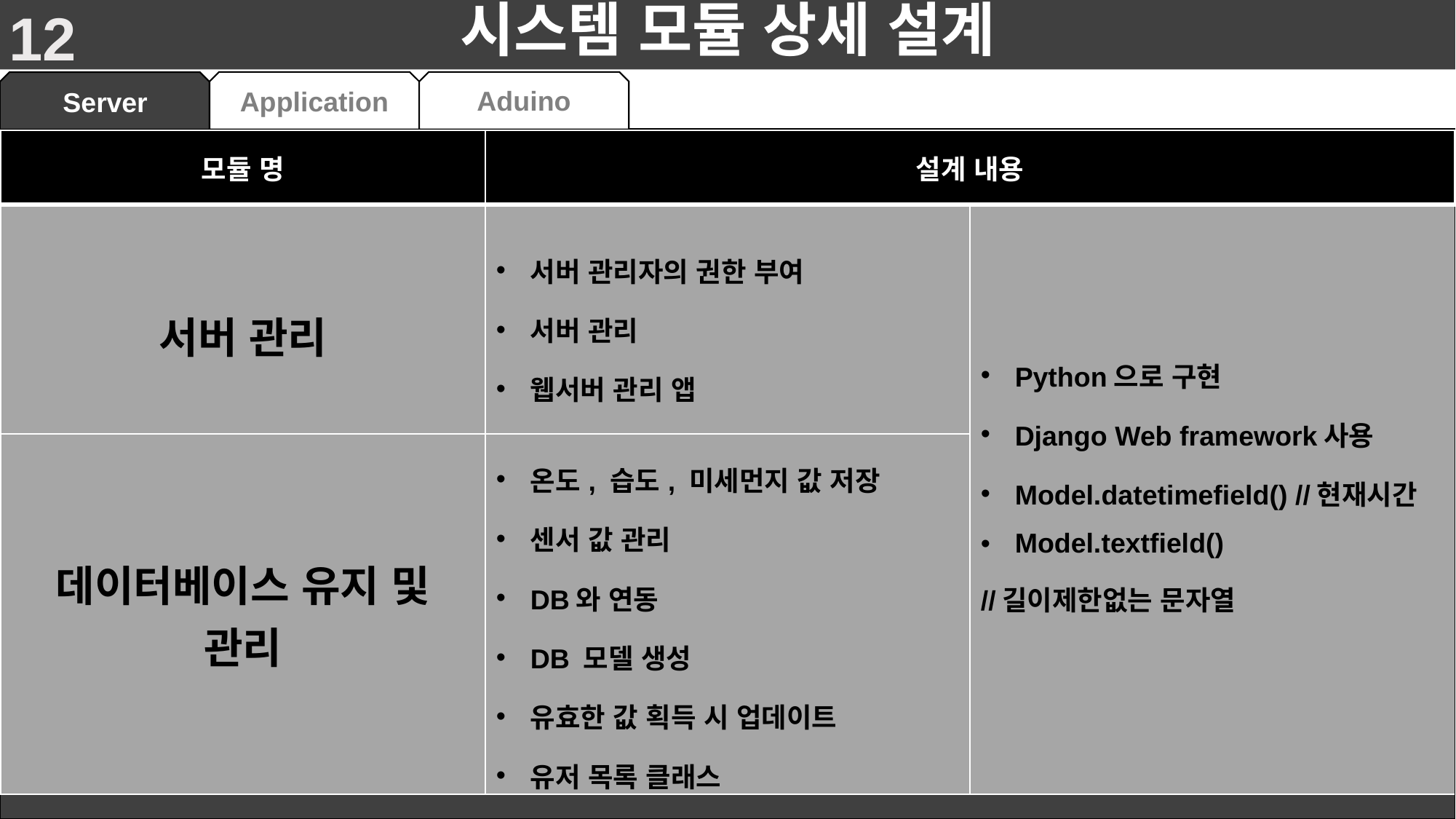

12
# 시스템 모듈 상세 설계

Aduino
Application
Server

| 모듈 명 | 설계 내용 |  |
| --- | --- | --- |
| 서버 관리 | 서버 관리자의 권한 부여 서버 관리 웹서버 관리 앱 | Python으로 구현 Django Web framework사용 Model.datetimefield() //현재시간 Model.textfield() //길이제한없는 문자열 |
| 데이터베이스 유지 및 관리 | 온도, 습도, 미세먼지 값 저장 센서 값 관리 DB와 연동 DB 모델 생성 유효한 값 획득 시 업데이트 유저 목록 클래스 |  |